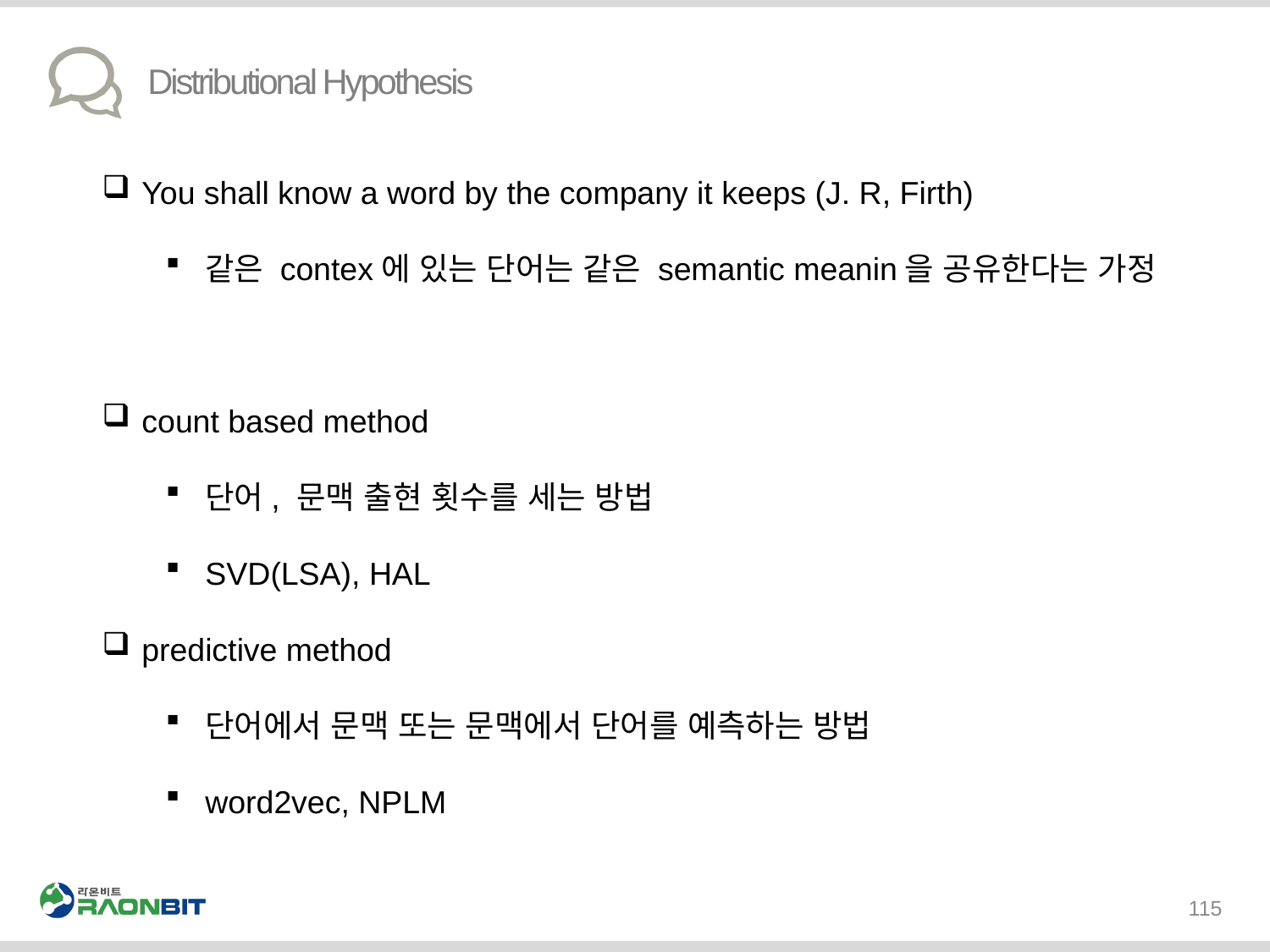

# Distributional Hypothesis
You shall know a word by the company it keeps (J. R, Firth)
같은 contex에 있는 단어는 같은 semantic meanin을 공유한다는 가정

count based method
단어, 문맥 출현 횟수를 세는 방법
SVD(LSA), HAL
predictive method
단어에서 문맥 또는 문맥에서 단어를 예측하는 방법
word2vec, NPLM
115